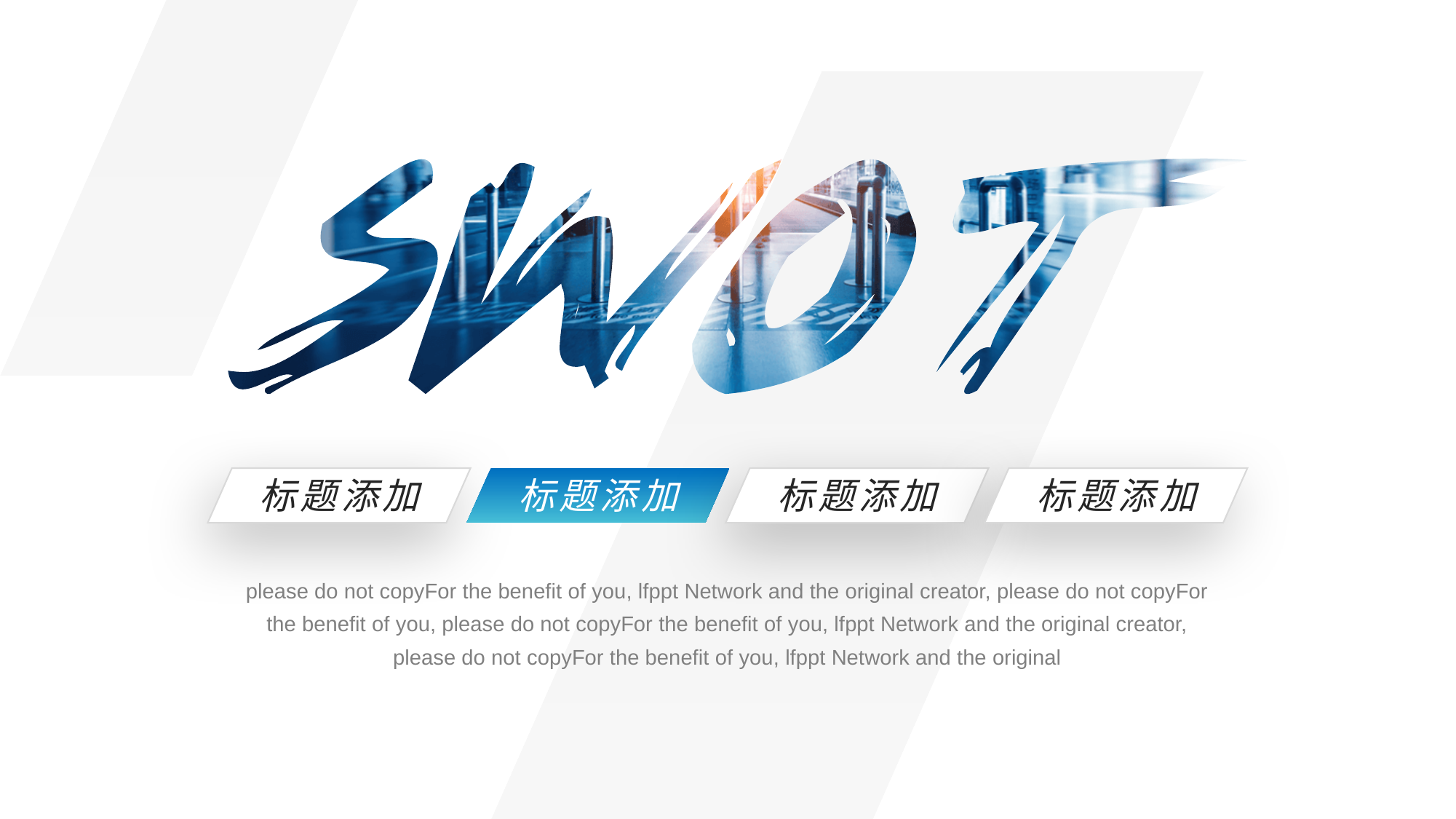

标题添加

标题添加

标题添加

标题添加

please do not copyFor the benefit of you, lfppt Network and the original creator, please do not copyFor the benefit of you, please do not copyFor the benefit of you, lfppt Network and the original creator, please do not copyFor the benefit of you, lfppt Network and the original